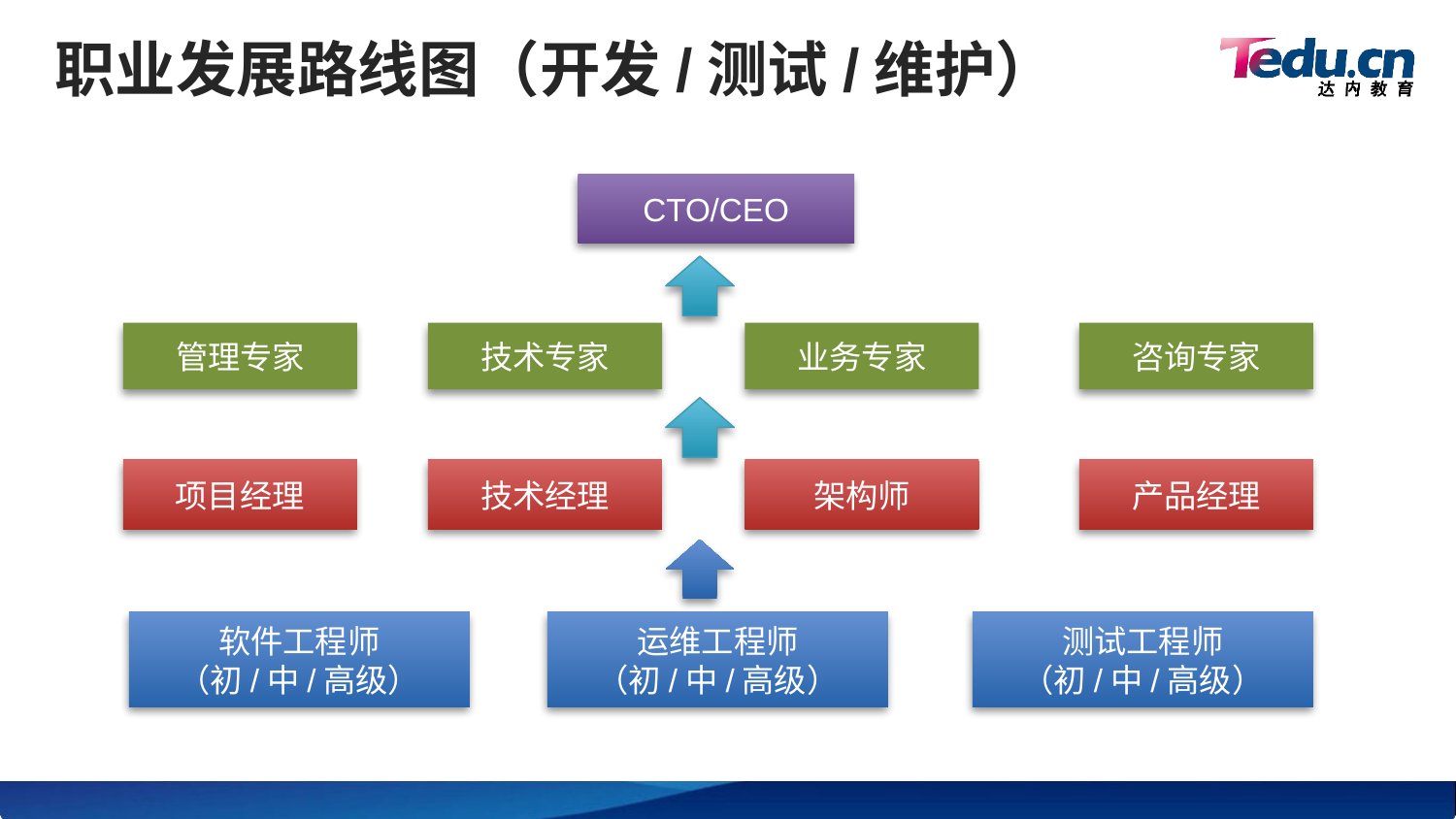

# 职业发展路线图（开发/测试/维护）
CTO/CEO

管理专家
技术专家
业务专家
咨询专家

项目经理
技术经理
架构师
产品经理

软件工程师
（初/中/高级）
运维工程师
（初/中/高级）
测试工程师
（初/中/高级）